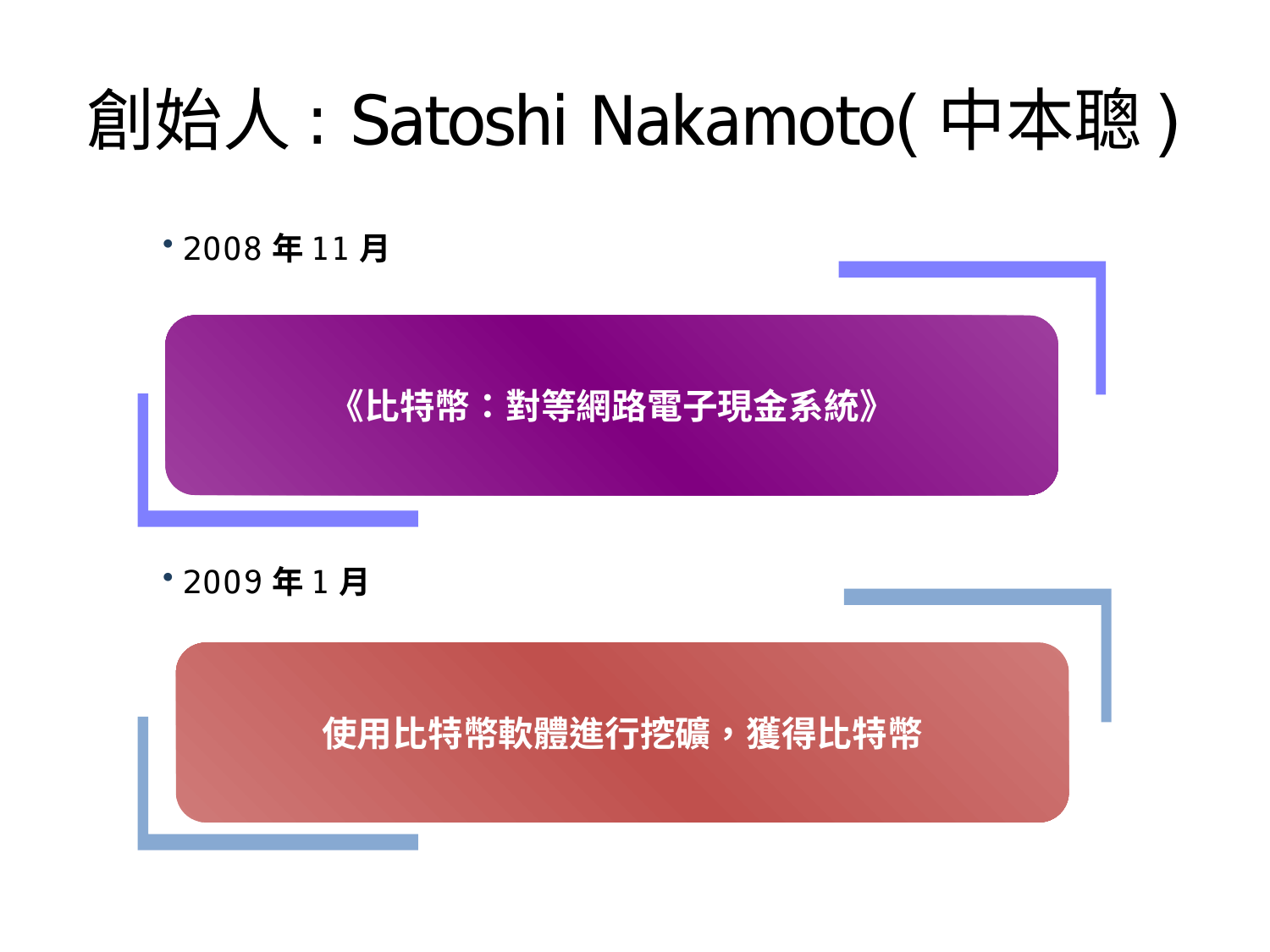

# 創始人: Satoshi Nakamoto(中本聰)
 2008年11月

《比特幣：對等網路電子現金系統》

 2009年1月

使用比特幣軟體進行挖礦，獲得比特幣